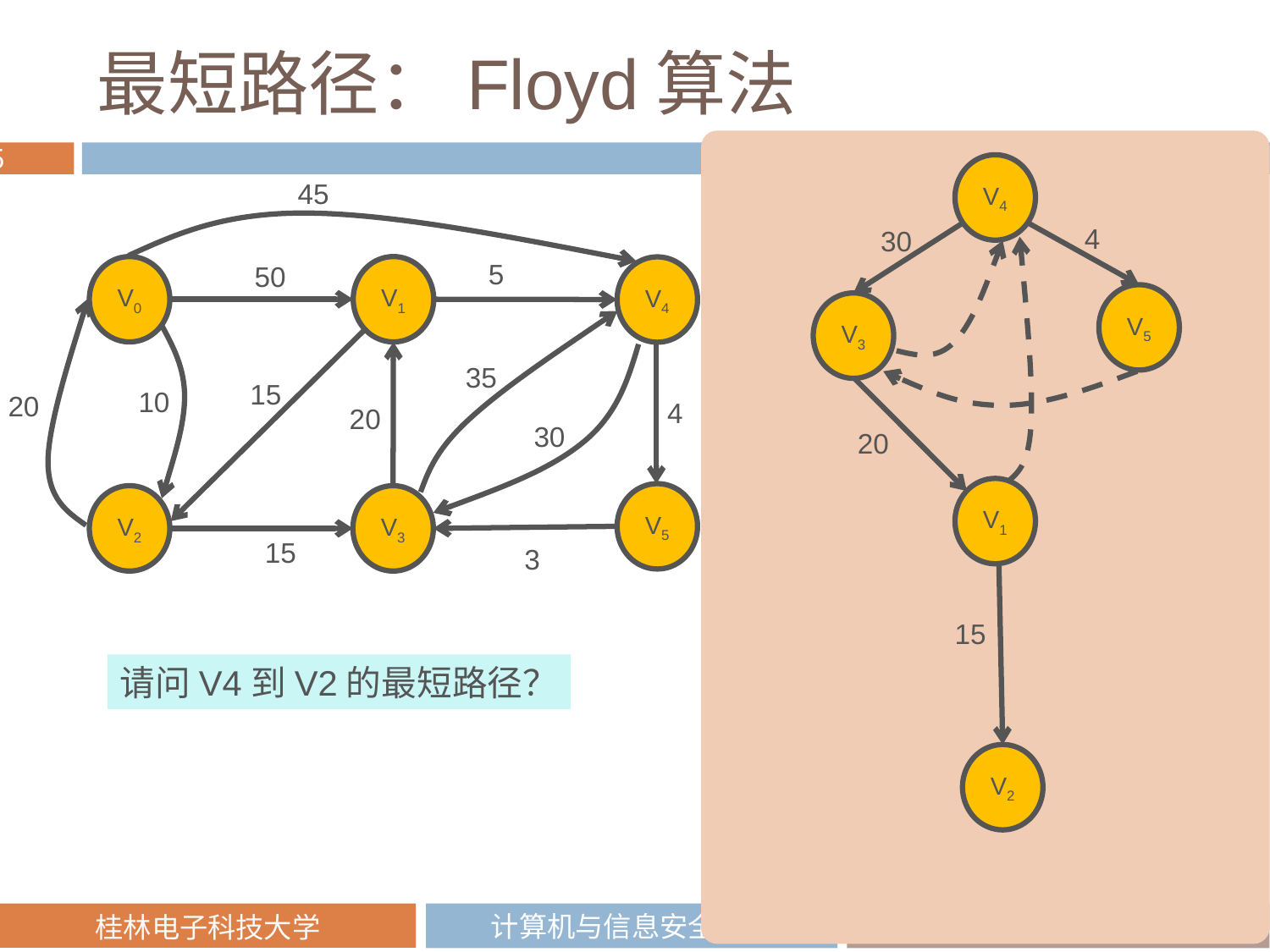

# 最短路径：Floyd算法

V4
45

5
50
V0
V1
V4

35
15
10
20
20
30
V5
V2
V3
15
3
4
4
30

V5
V3

20
V1
15
请问V4到V2的最短路径？
V2